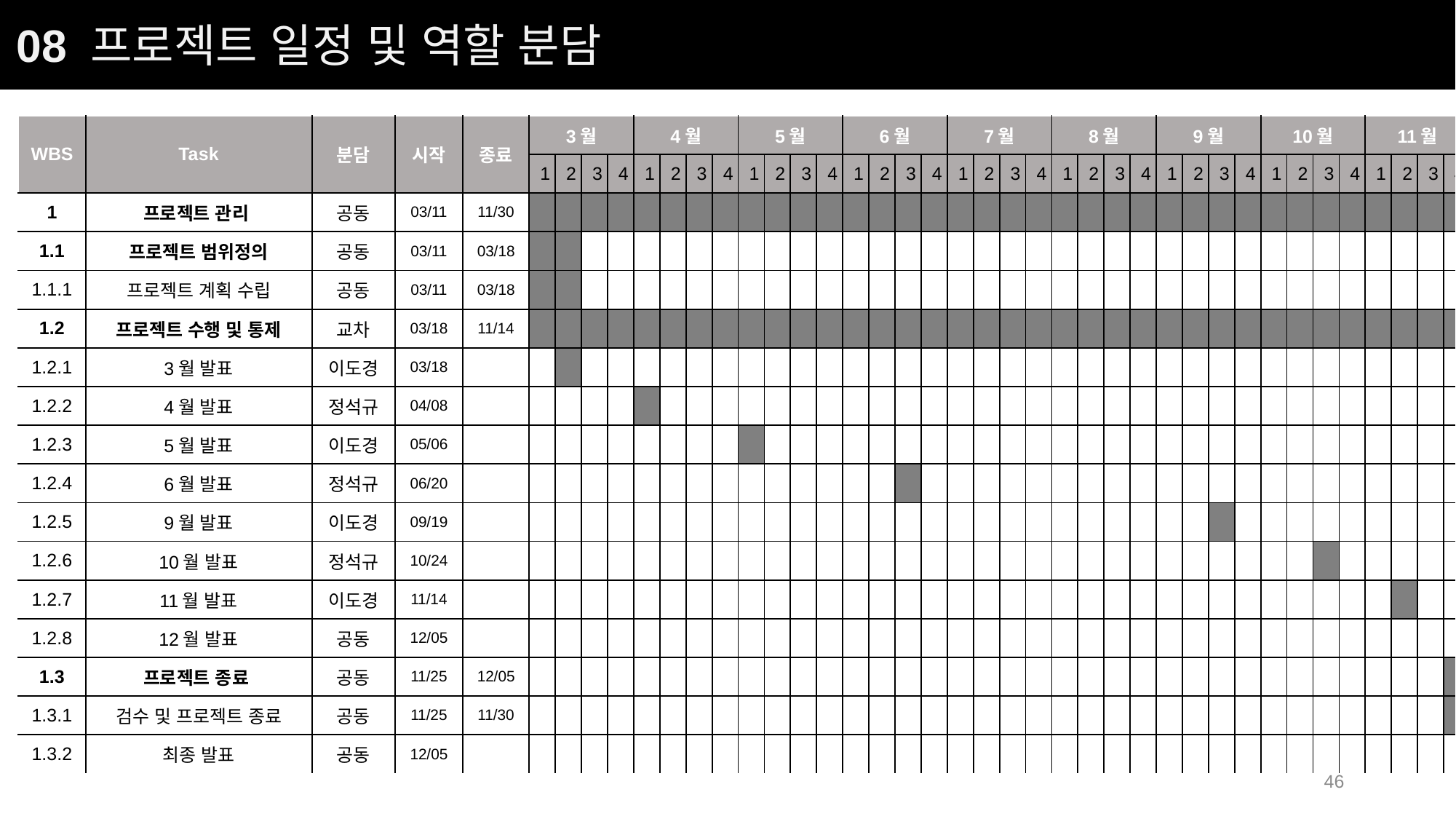

08 프로젝트 일정 및 역할 분담
| WBS | Task | 분담 | 시작 | 종료 | 3월 |  |  |  | 4월 |  |  |  | 5월 |  |  |  | 6월 |  |  |  | 7월 |  |  |  | 8월 |  |  |  | 9월 |  |  |  | 10월 |  |  |  | 11월 |  |  |  |
| --- | --- | --- | --- | --- | --- | --- | --- | --- | --- | --- | --- | --- | --- | --- | --- | --- | --- | --- | --- | --- | --- | --- | --- | --- | --- | --- | --- | --- | --- | --- | --- | --- | --- | --- | --- | --- | --- | --- | --- | --- |
|  |  |  |  |  | 1 | 2 | 3 | 4 | 1 | 2 | 3 | 4 | 1 | 2 | 3 | 4 | 1 | 2 | 3 | 4 | 1 | 2 | 3 | 4 | 1 | 2 | 3 | 4 | 1 | 2 | 3 | 4 | 1 | 2 | 3 | 4 | 1 | 2 | 3 | 4 |
| 1 | 프로젝트 관리 | 공동 | 03/11 | 11/30 |  |  |  |  |  |  |  |  |  |  |  |  |  |  |  |  |  |  |  |  |  |  |  |  |  |  |  |  |  |  |  |  |  |  |  |  |
| 1.1 | 프로젝트 범위정의 | 공동 | 03/11 | 03/18 |  |  |  |  |  |  |  |  |  |  |  |  |  |  |  |  |  |  |  |  |  |  |  |  |  |  |  |  |  |  |  |  |  |  |  |  |
| 1.1.1 | 프로젝트 계획 수립 | 공동 | 03/11 | 03/18 |  |  |  |  |  |  |  |  |  |  |  |  |  |  |  |  |  |  |  |  |  |  |  |  |  |  |  |  |  |  |  |  |  |  |  |  |
| 1.2 | 프로젝트 수행 및 통제 | 교차 | 03/18 | 11/14 |  |  |  |  |  |  |  |  |  |  |  |  |  |  |  |  |  |  |  |  |  |  |  |  |  |  |  |  |  |  |  |  |  |  |  |  |
| 1.2.1 | 3월 발표 | 이도경 | 03/18 |  |  |  |  |  |  |  |  |  |  |  |  |  |  |  |  |  |  |  |  |  |  |  |  |  |  |  |  |  |  |  |  |  |  |  |  |  |
| 1.2.2 | 4월 발표 | 정석규 | 04/08 |  |  |  |  |  |  |  |  |  |  |  |  |  |  |  |  |  |  |  |  |  |  |  |  |  |  |  |  |  |  |  |  |  |  |  |  |  |
| 1.2.3 | 5월 발표 | 이도경 | 05/06 |  |  |  |  |  |  |  |  |  |  |  |  |  |  |  |  |  |  |  |  |  |  |  |  |  |  |  |  |  |  |  |  |  |  |  |  |  |
| 1.2.4 | 6월 발표 | 정석규 | 06/20 |  |  |  |  |  |  |  |  |  |  |  |  |  |  |  |  |  |  |  |  |  |  |  |  |  |  |  |  |  |  |  |  |  |  |  |  |  |
| 1.2.5 | 9월 발표 | 이도경 | 09/19 |  |  |  |  |  |  |  |  |  |  |  |  |  |  |  |  |  |  |  |  |  |  |  |  |  |  |  |  |  |  |  |  |  |  |  |  |  |
| 1.2.6 | 10월 발표 | 정석규 | 10/24 |  |  |  |  |  |  |  |  |  |  |  |  |  |  |  |  |  |  |  |  |  |  |  |  |  |  |  |  |  |  |  |  |  |  |  |  |  |
| 1.2.7 | 11월 발표 | 이도경 | 11/14 |  |  |  |  |  |  |  |  |  |  |  |  |  |  |  |  |  |  |  |  |  |  |  |  |  |  |  |  |  |  |  |  |  |  |  |  |  |
| 1.2.8 | 12월 발표 | 공동 | 12/05 |  |  |  |  |  |  |  |  |  |  |  |  |  |  |  |  |  |  |  |  |  |  |  |  |  |  |  |  |  |  |  |  |  |  |  |  |  |
| 1.3 | 프로젝트 종료 | 공동 | 11/25 | 12/05 |  |  |  |  |  |  |  |  |  |  |  |  |  |  |  |  |  |  |  |  |  |  |  |  |  |  |  |  |  |  |  |  |  |  |  |  |
| 1.3.1 | 검수 및 프로젝트 종료 | 공동 | 11/25 | 11/30 |  |  |  |  |  |  |  |  |  |  |  |  |  |  |  |  |  |  |  |  |  |  |  |  |  |  |  |  |  |  |  |  |  |  |  |  |
| 1.3.2 | 최종 발표 | 공동 | 12/05 |  |  |  |  |  |  |  |  |  |  |  |  |  |  |  |  |  |  |  |  |  |  |  |  |  |  |  |  |  |  |  |  |  |  |  |  |  |
46